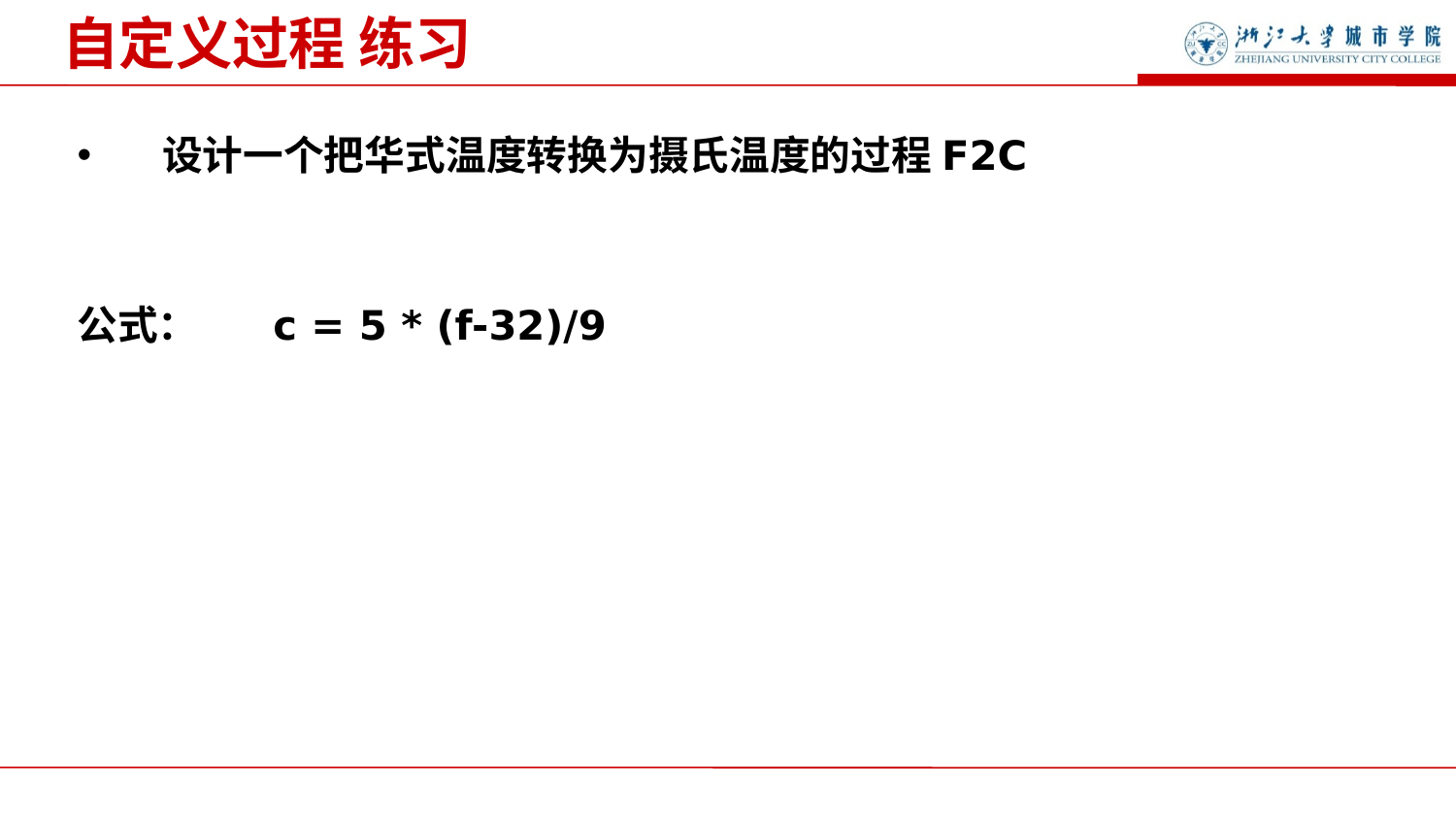

自定义过程 练习
设计一个把华式温度转换为摄氏温度的过程F2C

公式：       c = 5 * (f-32)/9